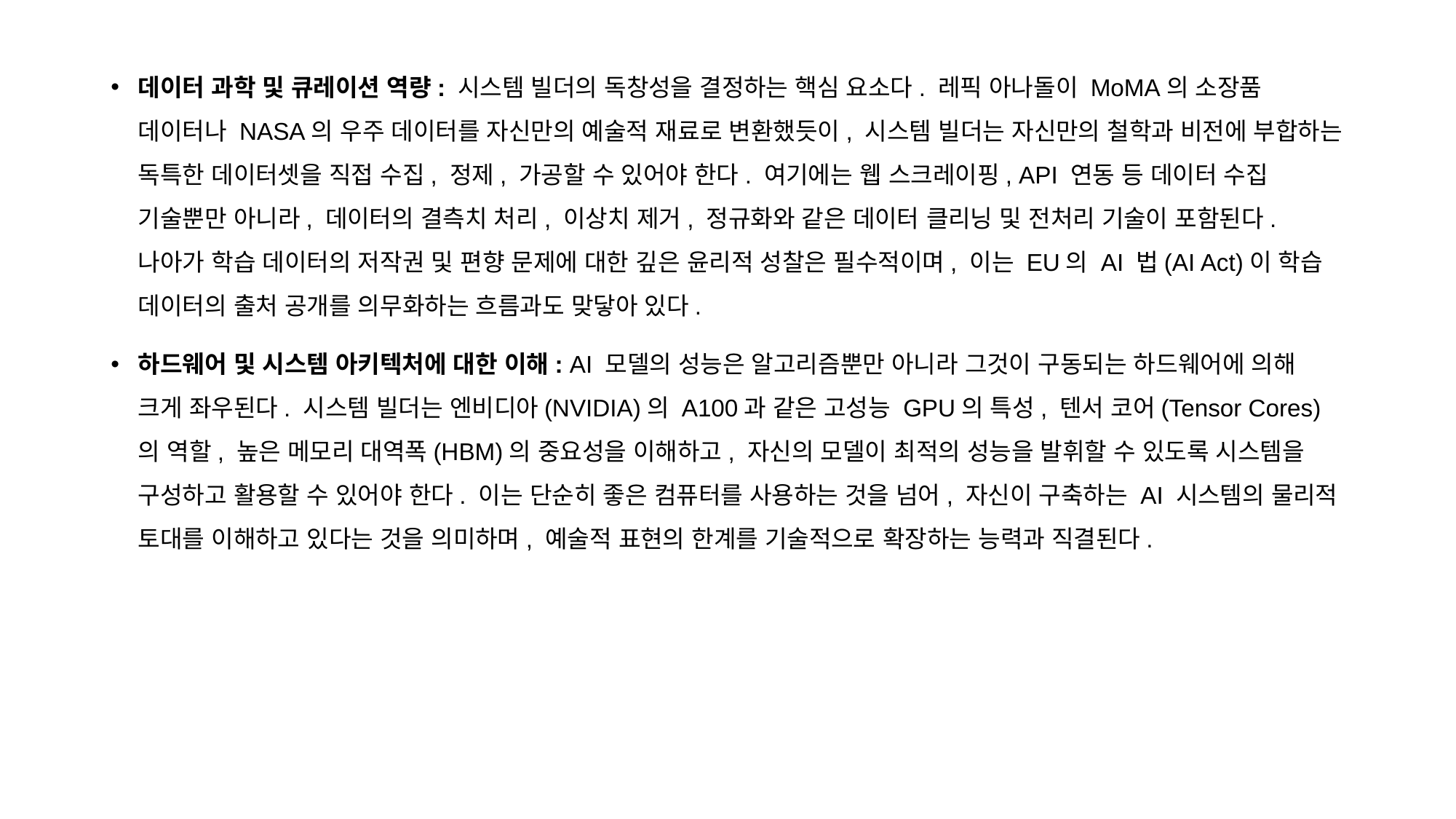

데이터 과학 및 큐레이션 역량: 시스템 빌더의 독창성을 결정하는 핵심 요소다. 레픽 아나돌이 MoMA의 소장품 데이터나 NASA의 우주 데이터를 자신만의 예술적 재료로 변환했듯이, 시스템 빌더는 자신만의 철학과 비전에 부합하는 독특한 데이터셋을 직접 수집, 정제, 가공할 수 있어야 한다. 여기에는 웹 스크레이핑, API 연동 등 데이터 수집 기술뿐만 아니라, 데이터의 결측치 처리, 이상치 제거, 정규화와 같은 데이터 클리닝 및 전처리 기술이 포함된다. 나아가 학습 데이터의 저작권 및 편향 문제에 대한 깊은 윤리적 성찰은 필수적이며, 이는 EU의 AI 법(AI Act)이 학습 데이터의 출처 공개를 의무화하는 흐름과도 맞닿아 있다.
하드웨어 및 시스템 아키텍처에 대한 이해: AI 모델의 성능은 알고리즘뿐만 아니라 그것이 구동되는 하드웨어에 의해 크게 좌우된다. 시스템 빌더는 엔비디아(NVIDIA)의 A100과 같은 고성능 GPU의 특성, 텐서 코어(Tensor Cores)의 역할, 높은 메모리 대역폭(HBM)의 중요성을 이해하고, 자신의 모델이 최적의 성능을 발휘할 수 있도록 시스템을 구성하고 활용할 수 있어야 한다. 이는 단순히 좋은 컴퓨터를 사용하는 것을 넘어, 자신이 구축하는 AI 시스템의 물리적 토대를 이해하고 있다는 것을 의미하며, 예술적 표현의 한계를 기술적으로 확장하는 능력과 직결된다.